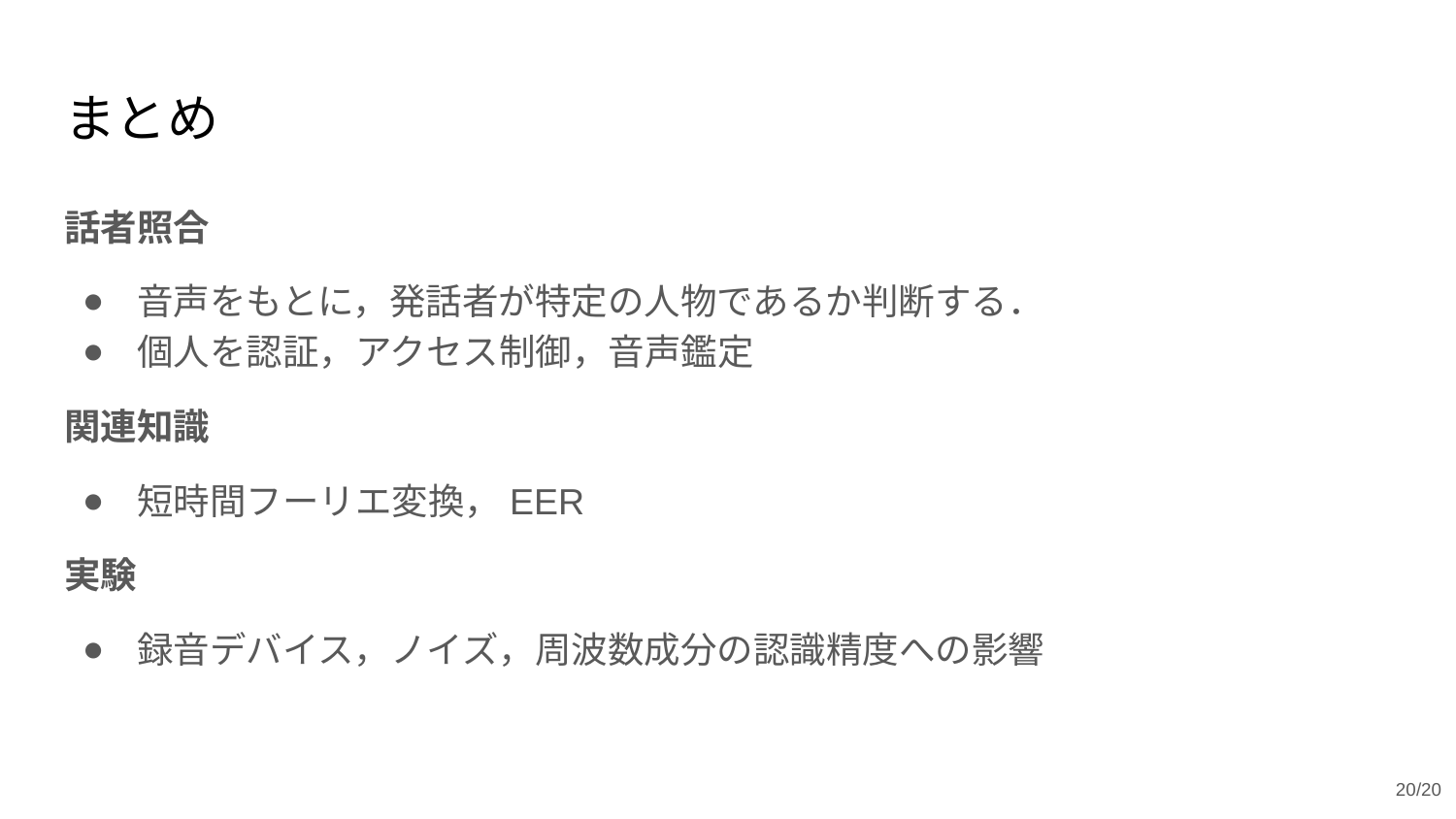

# まとめ
話者照合
音声をもとに，発話者が特定の人物であるか判断する．
個人を認証，アクセス制御，音声鑑定
関連知識
短時間フーリエ変換，EER
実験
録音デバイス，ノイズ，周波数成分の認識精度への影響
20/20